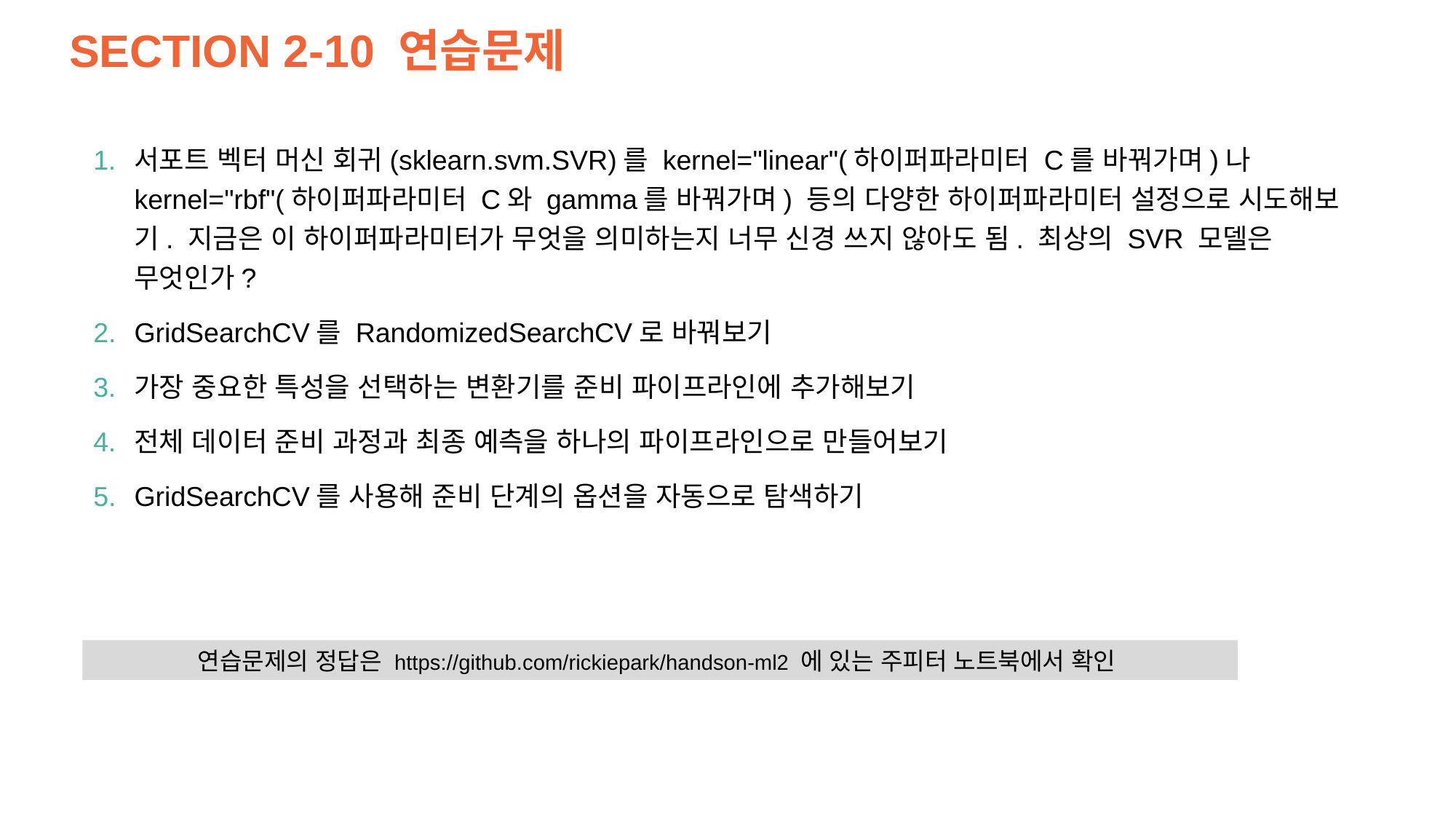

# SECTION 2-10 연습문제
서포트 벡터 머신 회귀(sklearn.svm.SVR)를 kernel="linear"(하이퍼파라미터 C를 바꿔가며)나 kernel="rbf"(하이퍼파라미터 C와 gamma를 바꿔가며) 등의 다양한 하이퍼파라미터 설정으로 시도해보기. 지금은 이 하이퍼파라미터가 무엇을 의미하는지 너무 신경 쓰지 않아도 됨. 최상의 SVR 모델은 무엇인가?
GridSearchCV를 RandomizedSearchCV로 바꿔보기
가장 중요한 특성을 선택하는 변환기를 준비 파이프라인에 추가해보기
전체 데이터 준비 과정과 최종 예측을 하나의 파이프라인으로 만들어보기
GridSearchCV를 사용해 준비 단계의 옵션을 자동으로 탐색하기
연습문제의 정답은 https://github.com/rickiepark/handson-ml2 에 있는 주피터 노트북에서 확인
13